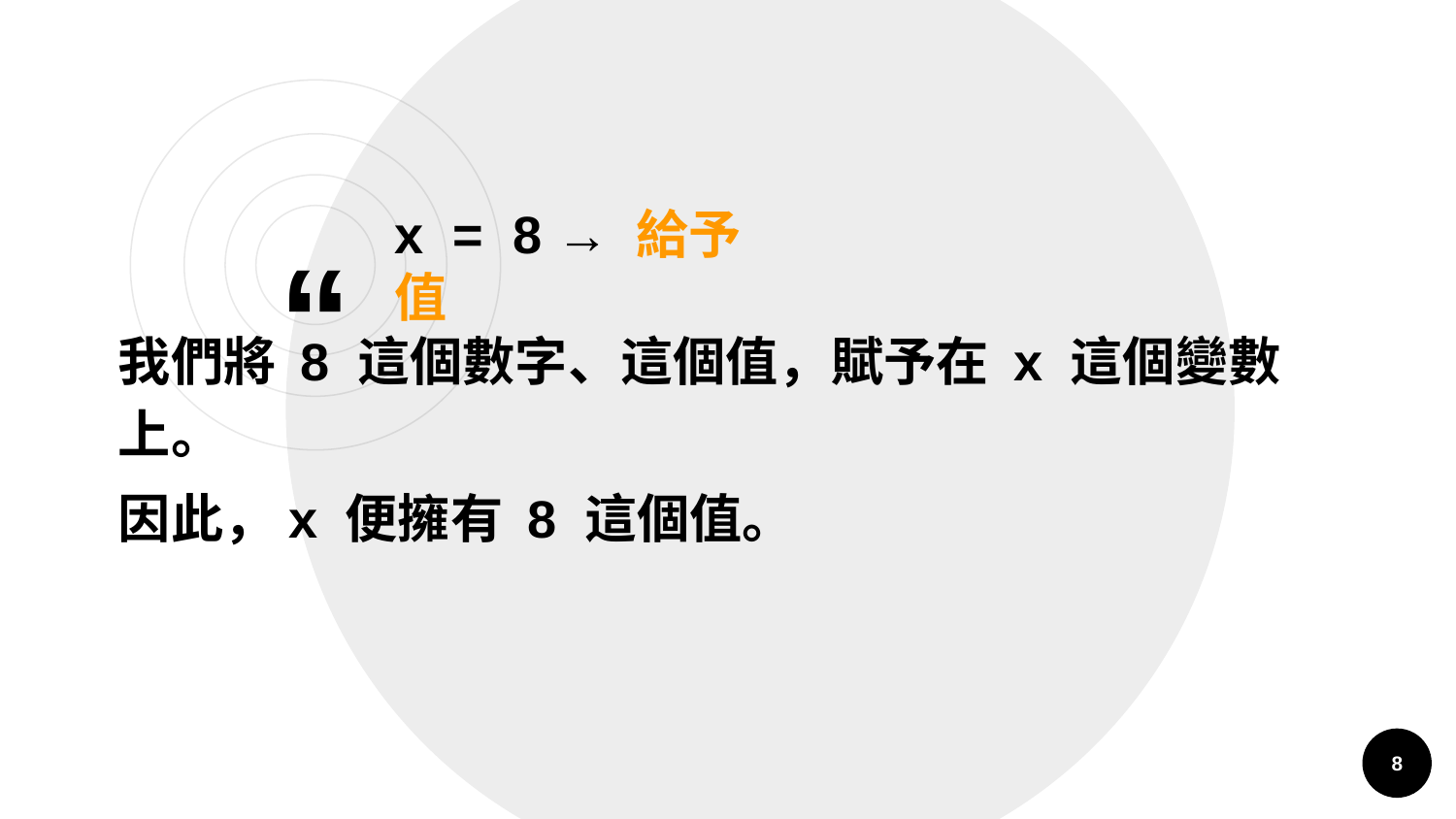

x  =  8 → 給予值

我們將 8 這個數字、這個值，賦予在 x 這個變數上。
因此，x 便擁有 8 這個值。
8